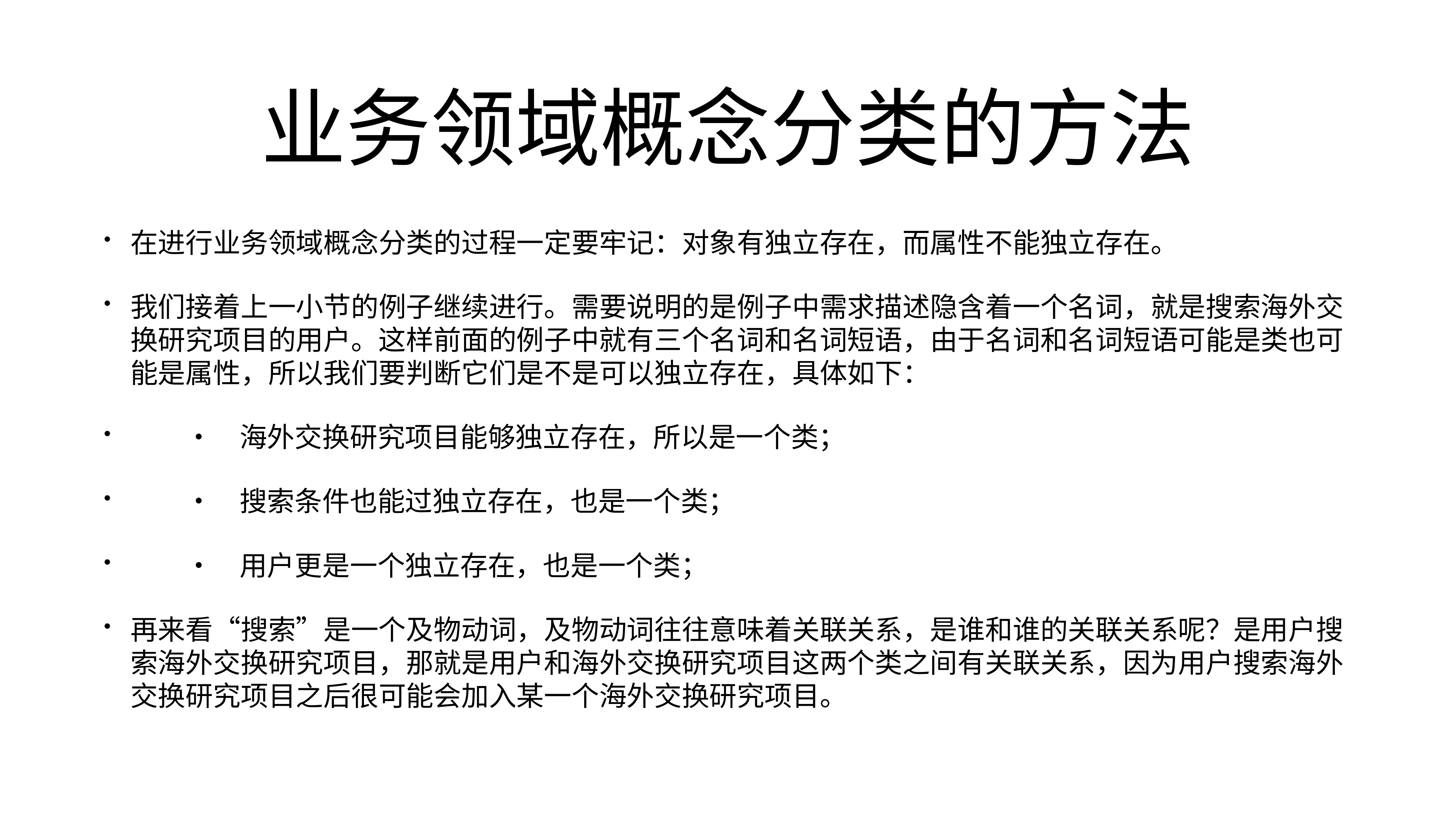

# 业务领域概念分类的方法
在进行业务领域概念分类的过程一定要牢记：对象有独立存在，而属性不能独立存在。
我们接着上一小节的例子继续进行。需要说明的是例子中需求描述隐含着一个名词，就是搜索海外交换研究项目的用户。这样前面的例子中就有三个名词和名词短语，由于名词和名词短语可能是类也可能是属性，所以我们要判断它们是不是可以独立存在，具体如下：
	•	海外交换研究项目能够独立存在，所以是一个类；
	•	搜索条件也能过独立存在，也是一个类；
	•	用户更是一个独立存在，也是一个类；
再来看“搜索”是一个及物动词，及物动词往往意味着关联关系，是谁和谁的关联关系呢？是用户搜索海外交换研究项目，那就是用户和海外交换研究项目这两个类之间有关联关系，因为用户搜索海外交换研究项目之后很可能会加入某一个海外交换研究项目。